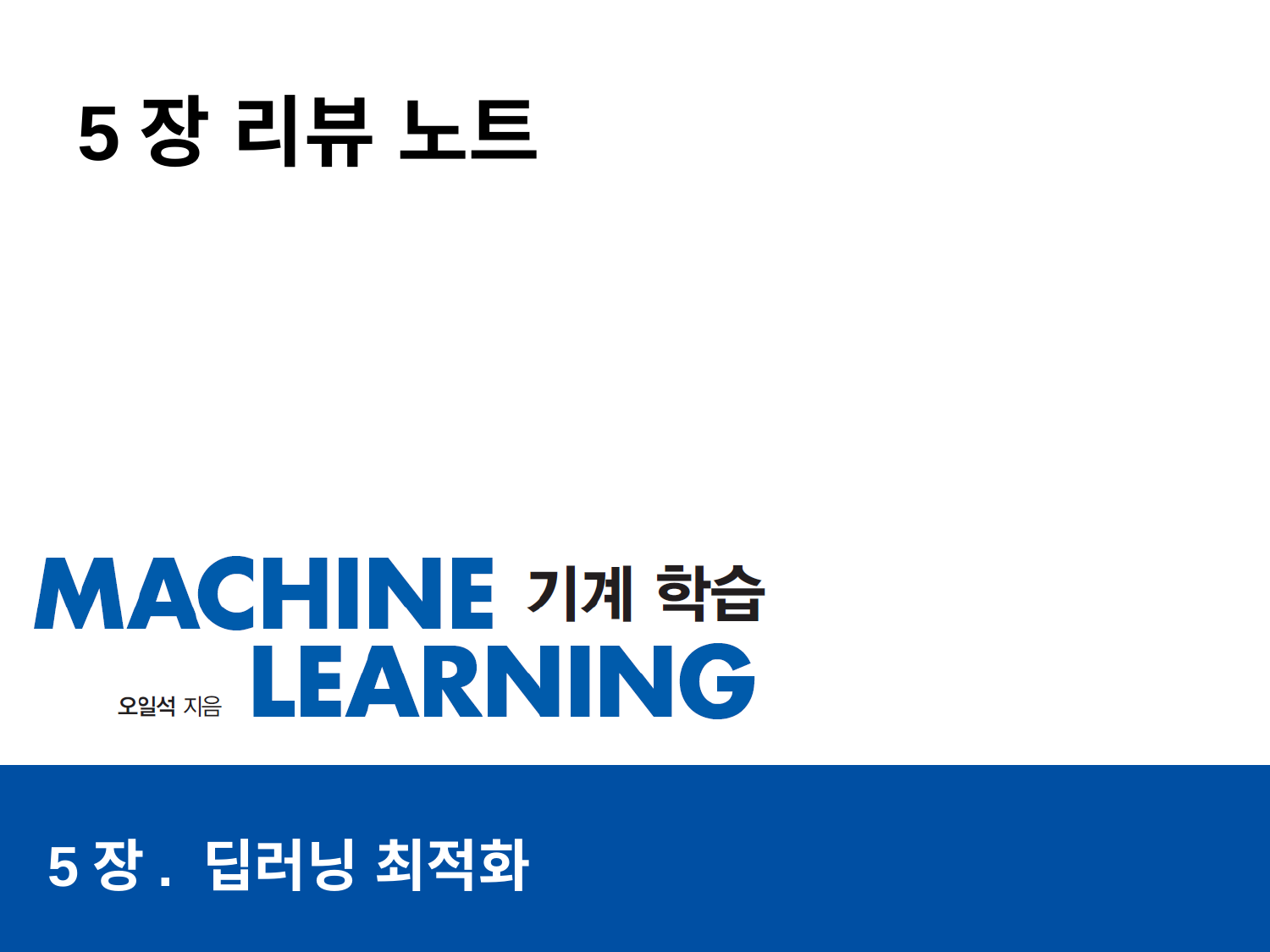

5장 리뷰 노트
# 5장. 딥러닝 최적화